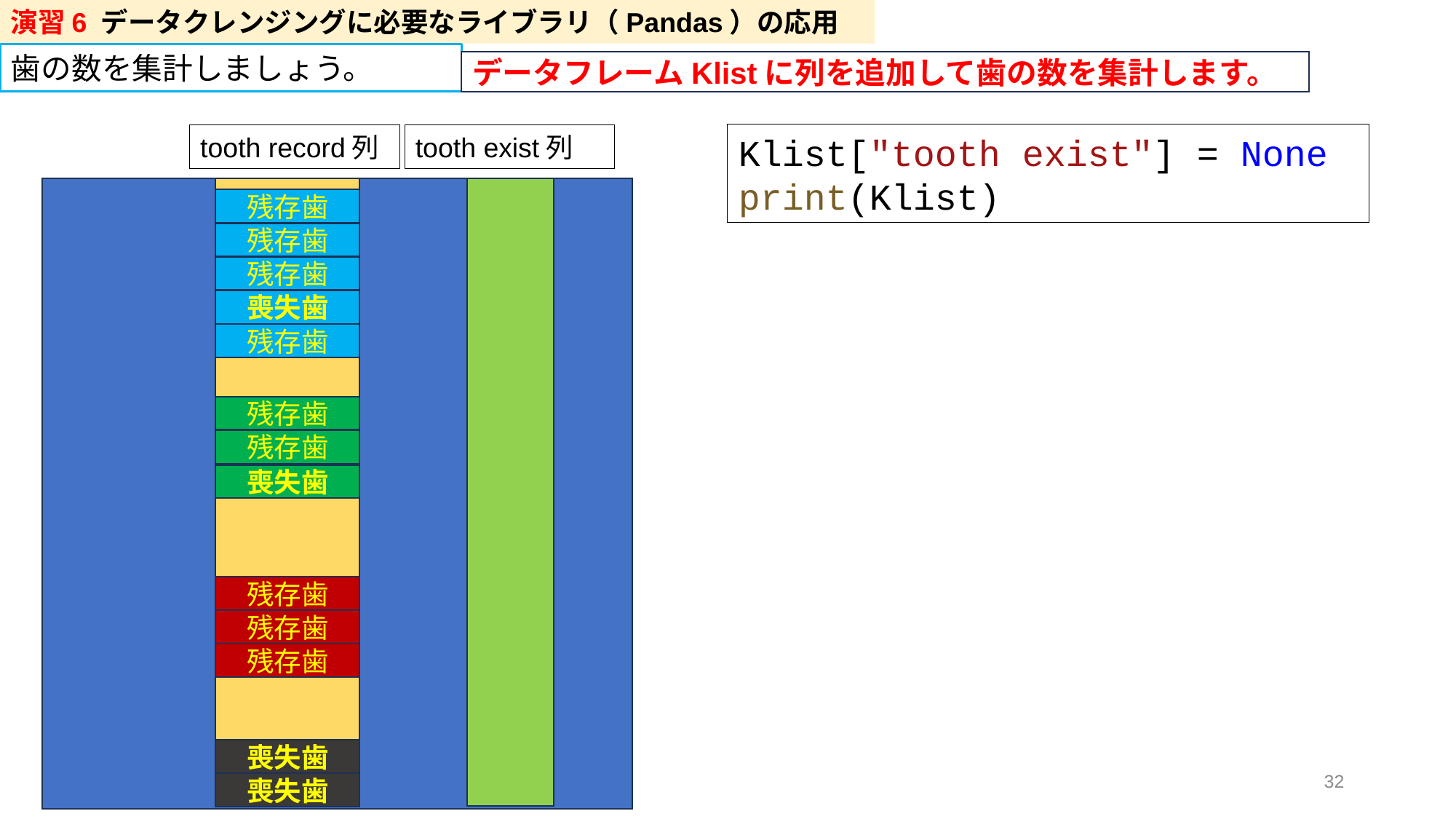

演習6 データクレンジングに必要なライブラリ（Pandas）の応用
歯の数を集計しましょう。
データフレームKlistに列を追加して歯の数を集計します。
Klist["tooth exist"] = None
print(Klist)
tooth record列
tooth exist列

残存歯
残存歯
残存歯
喪失歯
残存歯
残存歯
残存歯
喪失歯
残存歯
残存歯
残存歯
喪失歯
32
喪失歯